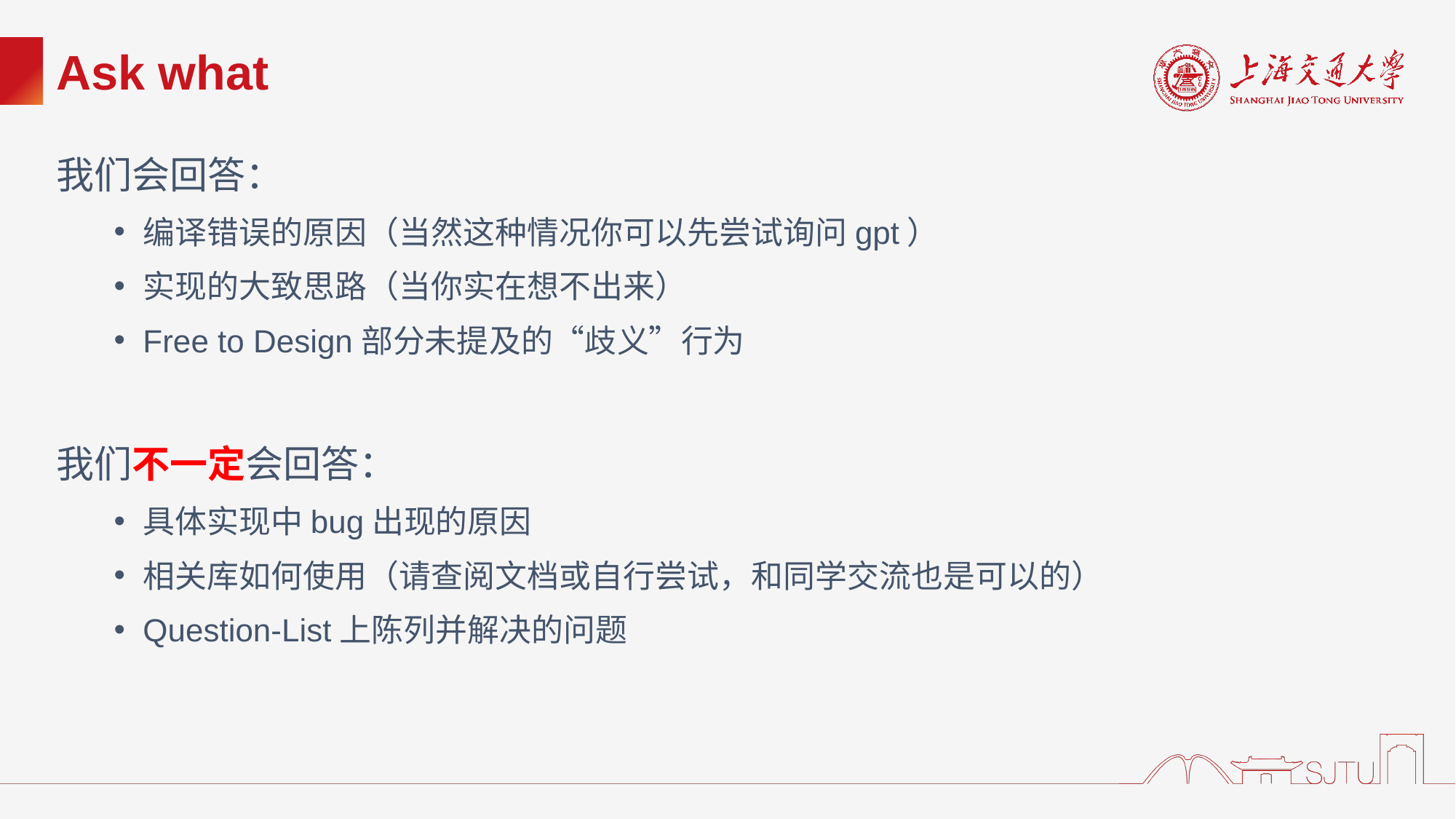

# Ask what
我们会回答：
编译错误的原因（当然这种情况你可以先尝试询问gpt）
实现的大致思路（当你实在想不出来）
Free to Design部分未提及的“歧义”行为

我们不一定会回答：
具体实现中bug出现的原因
相关库如何使用（请查阅文档或自行尝试，和同学交流也是可以的）
Question-List上陈列并解决的问题